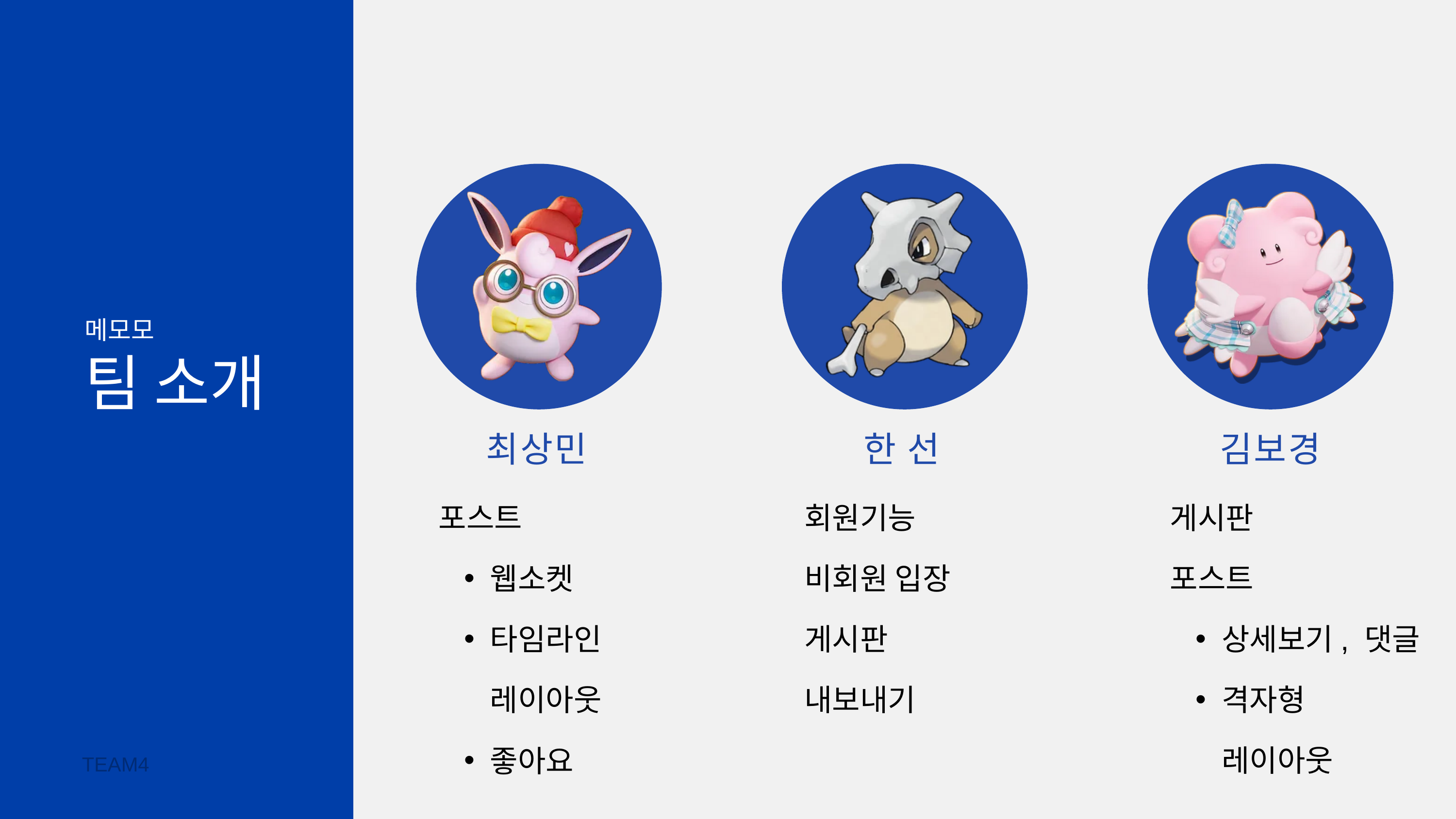

메모모
팀 소개
최상민
한 선
김보경
포스트
웹소켓
타임라인 레이아웃
좋아요
회원기능
비회원 입장
게시판 내보내기
게시판
포스트
상세보기, 댓글
격자형 레이아웃

TEAM4